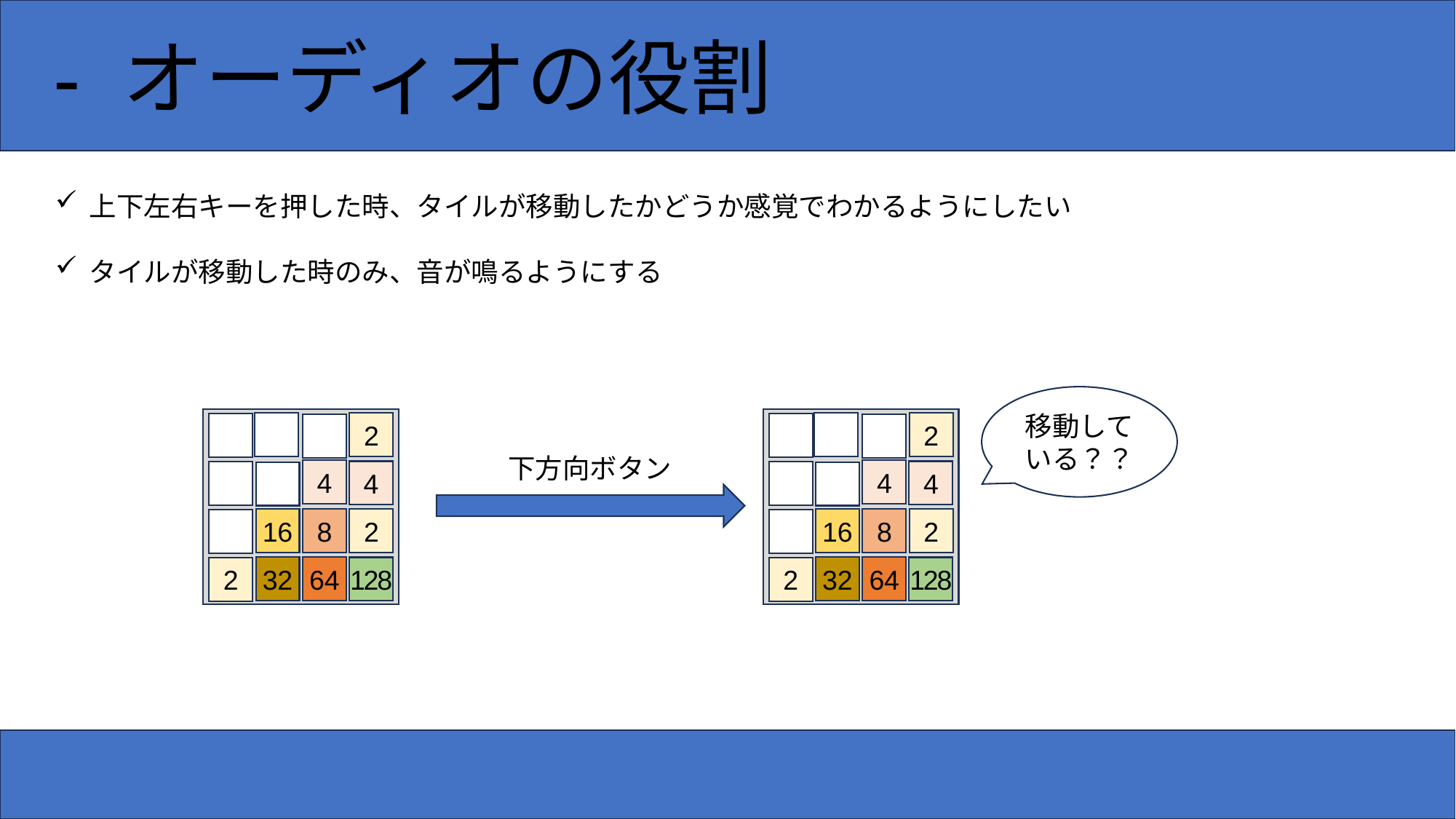

- オーディオの役割
上下左右キーを押した時、タイルが移動したかどうか感覚でわかるようにしたい
タイルが移動した時のみ、音が鳴るようにする
移動している？？

2

2

下方向ボタン
4
4
4
4

16
8
2
16
8
2

32
64
32
64
128
128
2
2